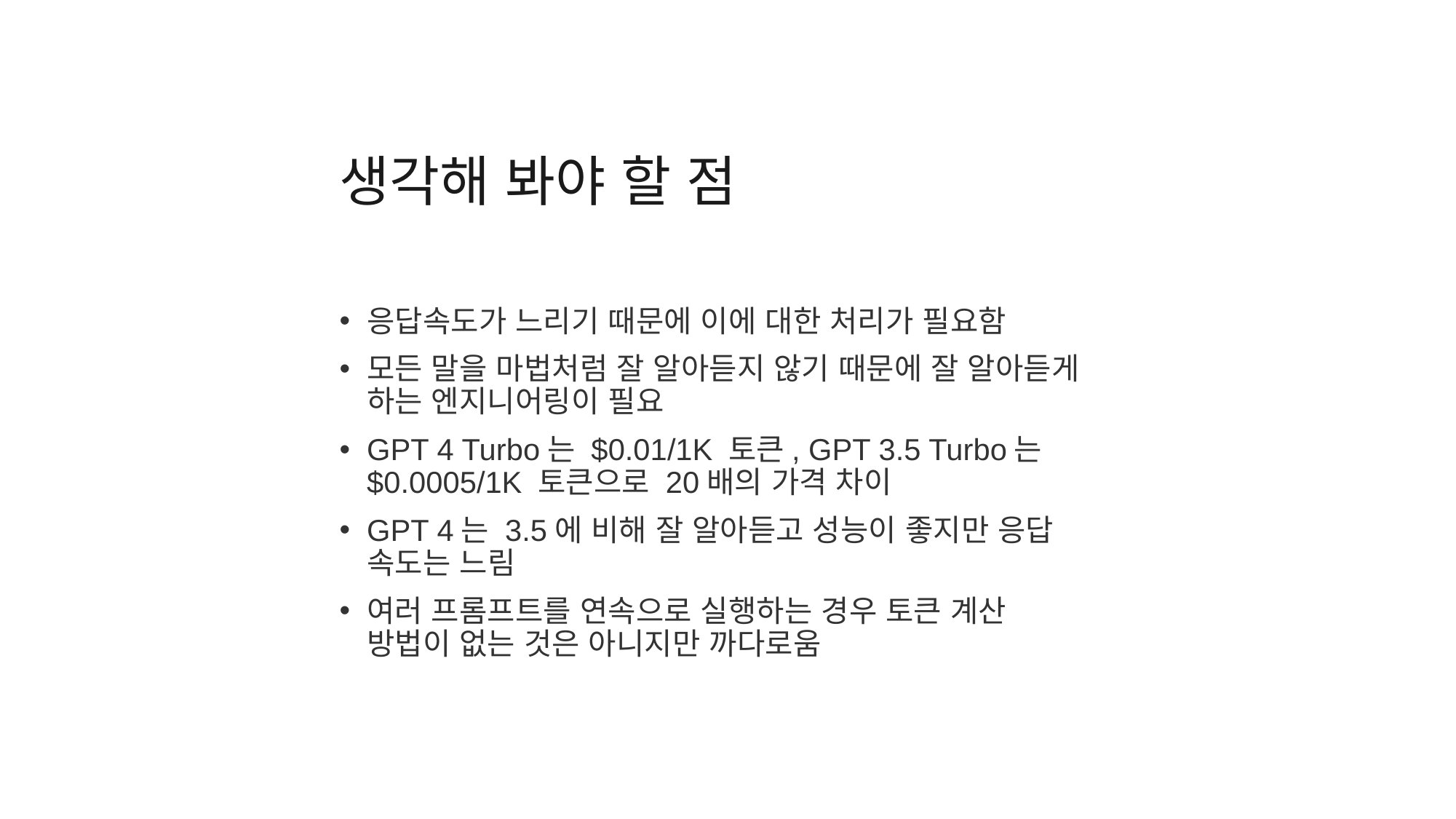

생각해 봐야 할 점
응답속도가 느리기 때문에 이에 대한 처리가 필요함
모든 말을 마법처럼 잘 알아듣지 않기 때문에 잘 알아듣게 하는 엔지니어링이 필요
GPT 4 Turbo는 $0.01/1K 토큰, GPT 3.5 Turbo는 $0.0005/1K 토큰으로 20배의 가격 차이
GPT 4는 3.5에 비해 잘 알아듣고 성능이 좋지만 응답 속도는 느림
여러 프롬프트를 연속으로 실행하는 경우 토큰 계산 방법이 없는 것은 아니지만 까다로움